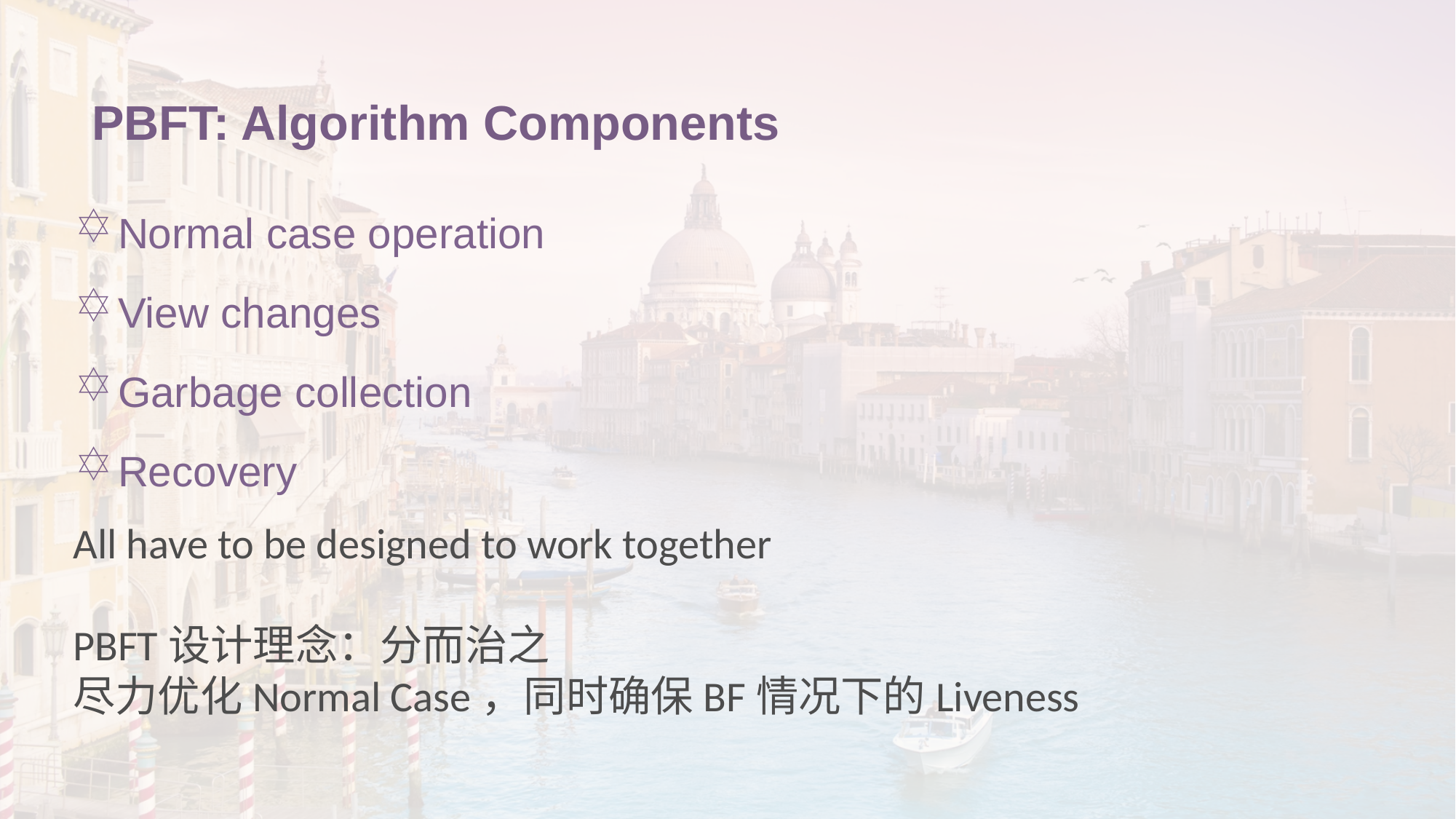

# PBFT: Algorithm Components
Normal case operation
View changes
Garbage collection
Recovery
All have to be designed to work together

PBFT设计理念：分而治之
尽力优化Normal Case，同时确保BF情况下的Liveness